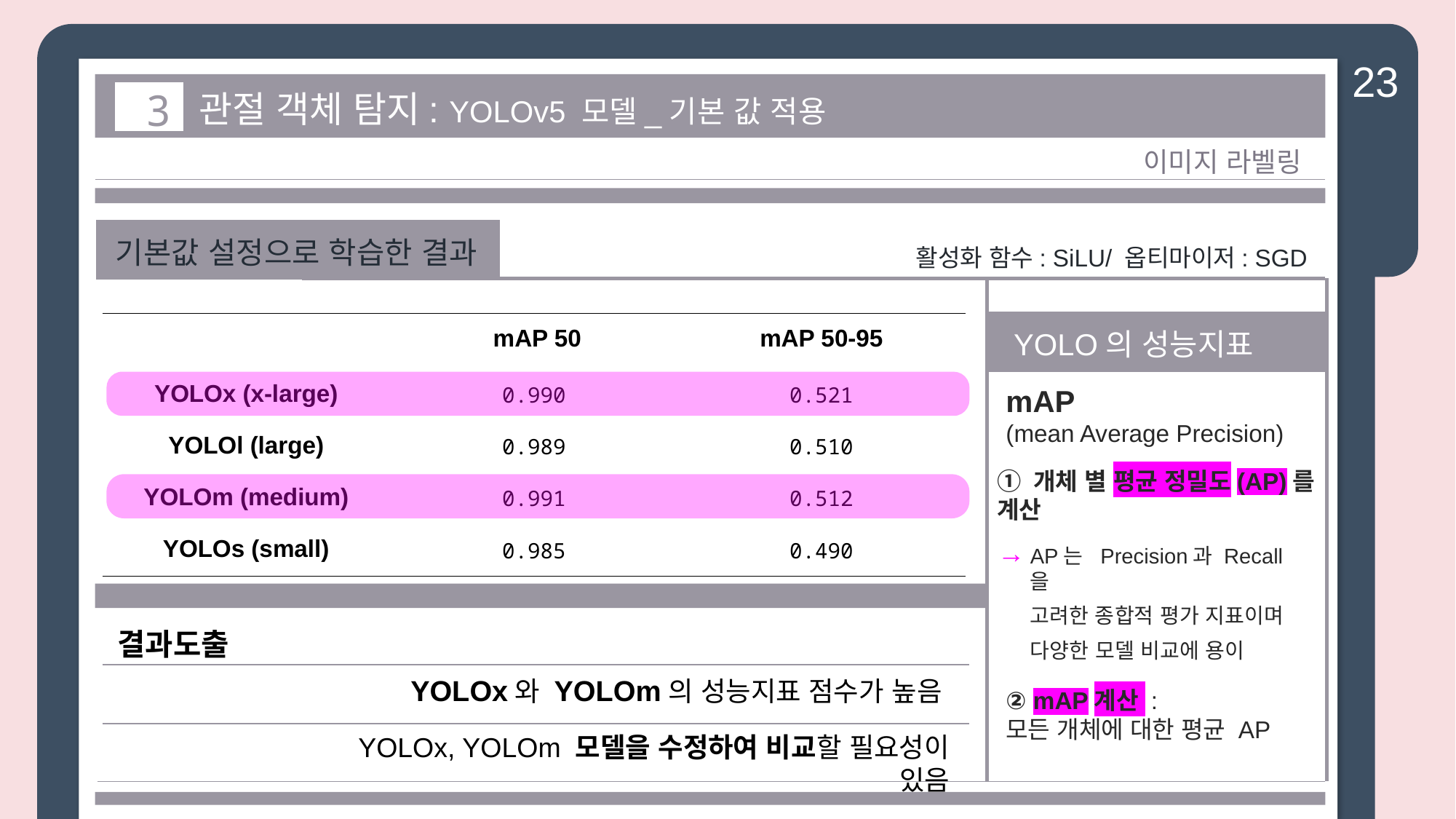

23

3

관절 객체 탐지: YOLOv5 모델_기본 값 적용
이미지 라벨링

기본값 설정으로 학습한 결과
활성화 함수: SiLU/ 옵티마이저: SGD

|  | mAP 50 | mAP 50-95 |
| --- | --- | --- |
| YOLOx (x-large) | 0.990 | 0.521 |
| YOLOl (large) | 0.989 | 0.510 |
| YOLOm (medium) | 0.991 | 0.512 |
| YOLOs (small) | 0.985 | 0.490 |
YOLO의 성능지표

mAP
(mean Average Precision)
① 개체 별 평균 정밀도(AP)를 계산

→
AP는  Precision과 Recall을
고려한 종합적 평가 지표이며
다양한 모델 비교에 용이

결과도출
YOLOx와 YOLOm의 성능지표 점수가 높음
② mAP계산 :
모든 개체에 대한 평균 AP
YOLOx, YOLOm 모델을 수정하여 비교할 필요성이 있음